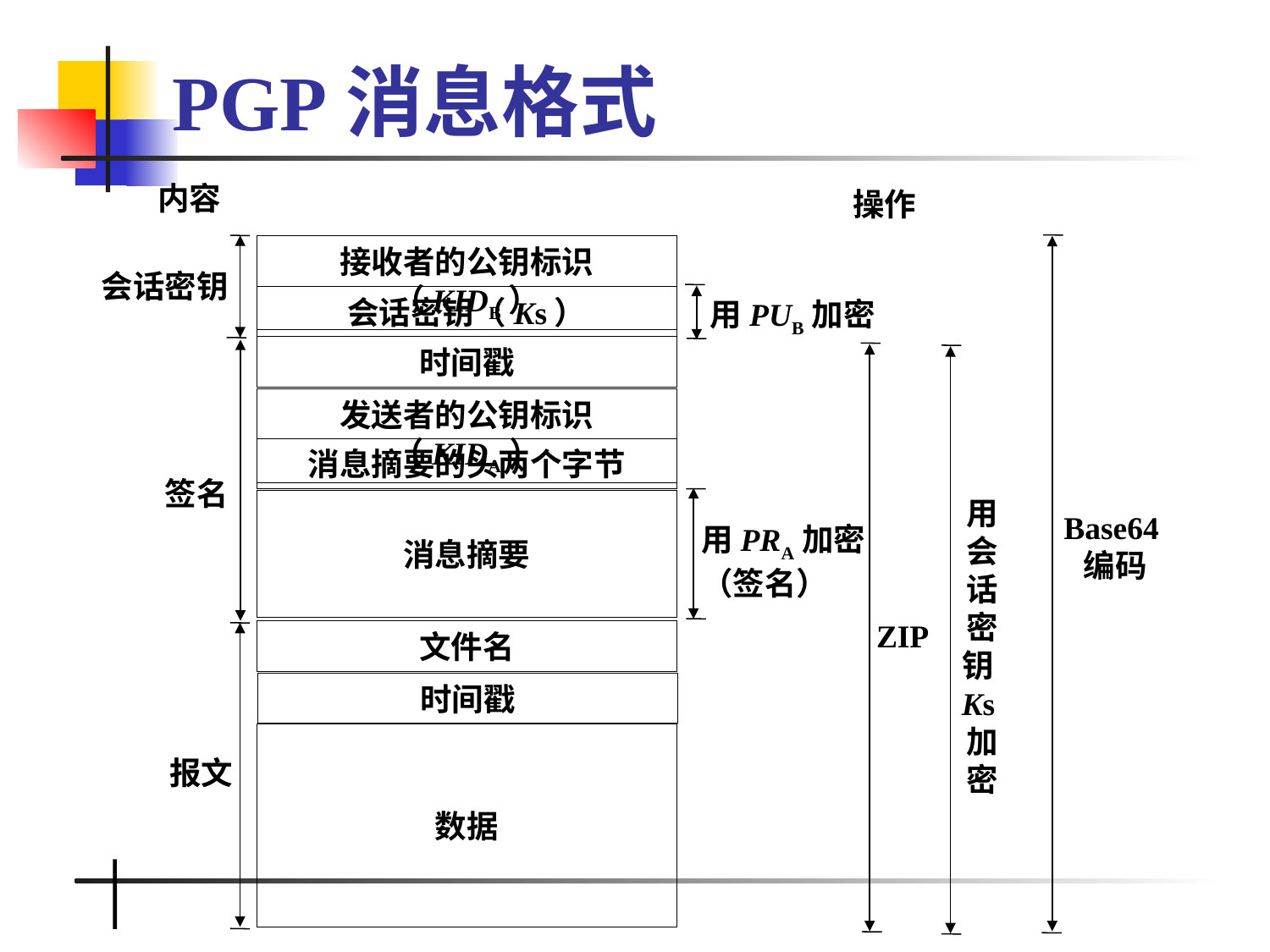

# PGP消息格式
内容
操作
接收者的公钥标识（KIDB）
会话密钥
会话密钥（Ks）
用PUB加密
时间戳
发送者的公钥标识（KIDA）
消息摘要的头两个字节
签名
用会话密钥Ks加密

消息摘要

Base64编码
用PRA加密
（签名）
ZIP
文件名
时间戳

数据

报文